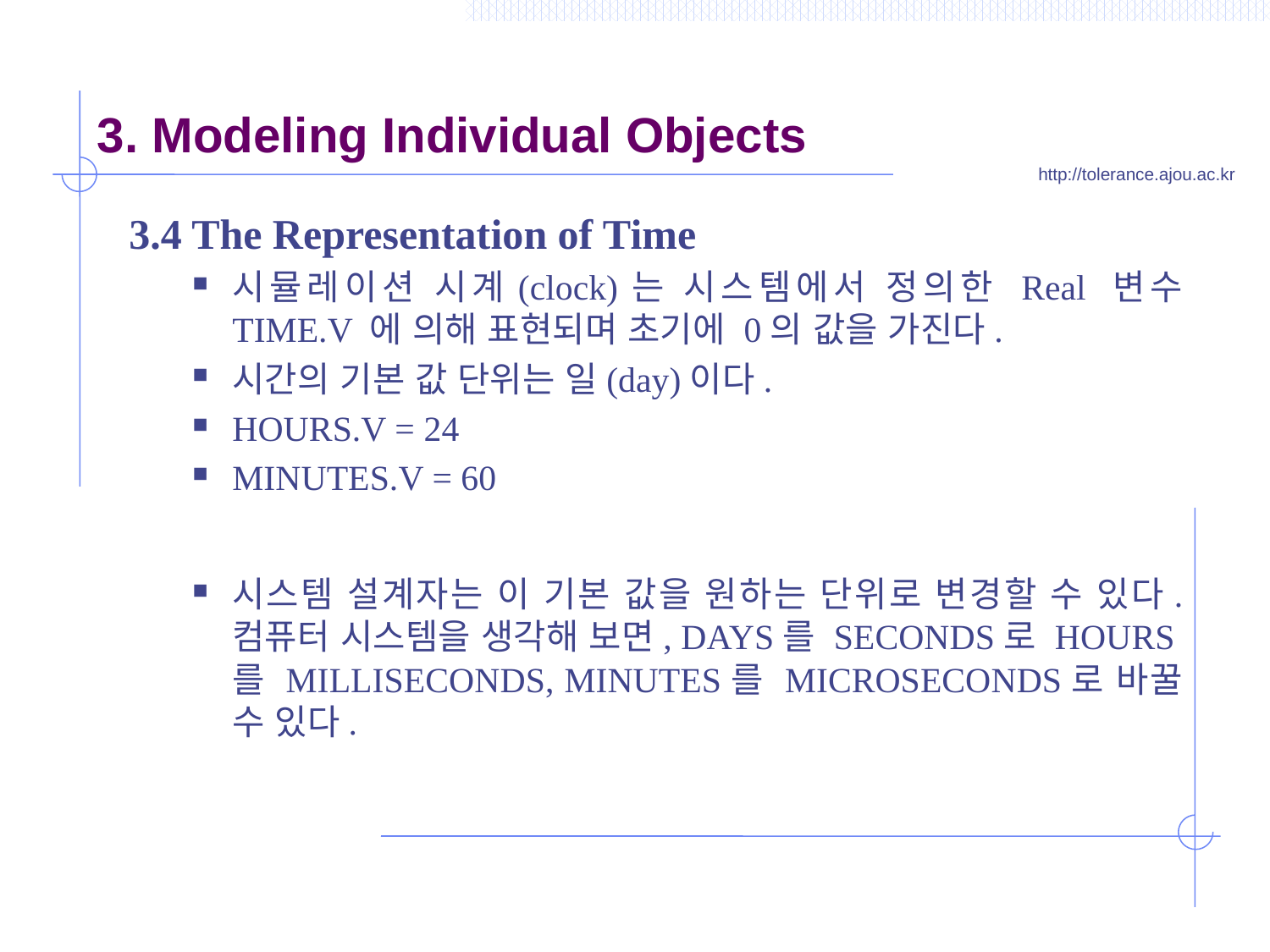

# 3. Modeling Individual Objects
3.4 The Representation of Time
시뮬레이션 시계(clock)는 시스템에서 정의한 Real 변수 TIME.V 에 의해 표현되며 초기에 0의 값을 가진다.
시간의 기본 값 단위는 일(day)이다.
HOURS.V = 24
MINUTES.V = 60

시스템 설계자는 이 기본 값을 원하는 단위로 변경할 수 있다. 컴퓨터 시스템을 생각해 보면, DAYS를 SECONDS로 HOURS를 MILLISECONDS, MINUTES를 MICROSECONDS로 바꿀 수 있다.